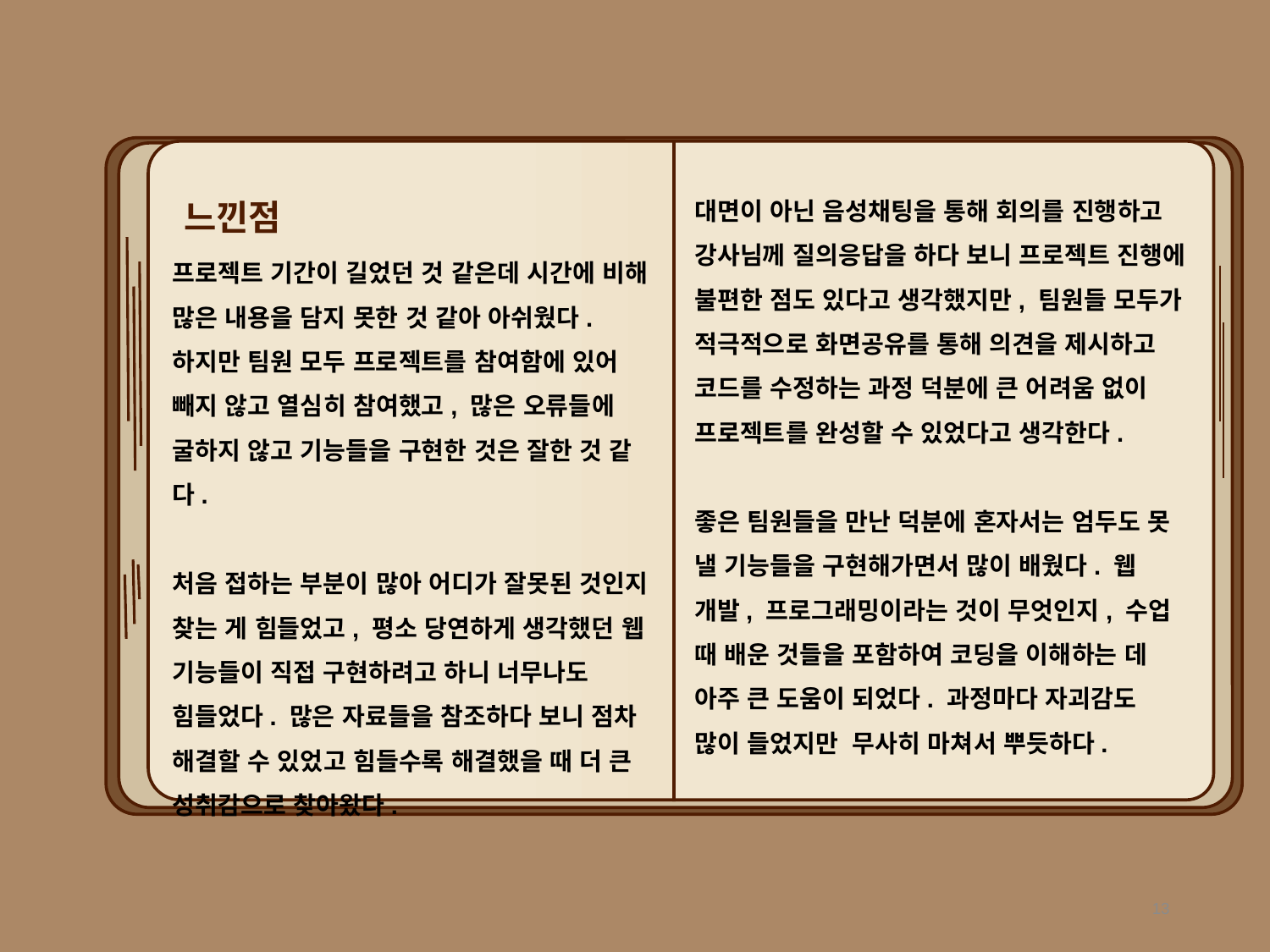

느낀점

대면이 아닌 음성채팅을 통해 회의를 진행하고 강사님께 질의응답을 하다 보니 프로젝트 진행에 불편한 점도 있다고 생각했지만, 팀원들 모두가 적극적으로 화면공유를 통해 의견을 제시하고 코드를 수정하는 과정 덕분에 큰 어려움 없이 프로젝트를 완성할 수 있었다고 생각한다.

좋은 팀원들을 만난 덕분에 혼자서는 엄두도 못 낼 기능들을 구현해가면서 많이 배웠다. 웹 개발, 프로그래밍이라는 것이 무엇인지, 수업 때 배운 것들을 포함하여 코딩을 이해하는 데 아주 큰 도움이 되었다. 과정마다 자괴감도 많이 들었지만  무사히 마쳐서 뿌듯하다.
프로젝트 기간이 길었던 것 같은데 시간에 비해 많은 내용을 담지 못한 것 같아 아쉬웠다. 하지만 팀원 모두 프로젝트를 참여함에 있어 빼지 않고 열심히 참여했고, 많은 오류들에 굴하지 않고 기능들을 구현한 것은 잘한 것 같다.

처음 접하는 부분이 많아 어디가 잘못된 것인지 찾는 게 힘들었고, 평소 당연하게 생각했던 웹 기능들이 직접 구현하려고 하니 너무나도 힘들었다. 많은 자료들을 참조하다 보니 점차 해결할 수 있었고 힘들수록 해결했을 때 더 큰 성취감으로 찾아왔다.
13